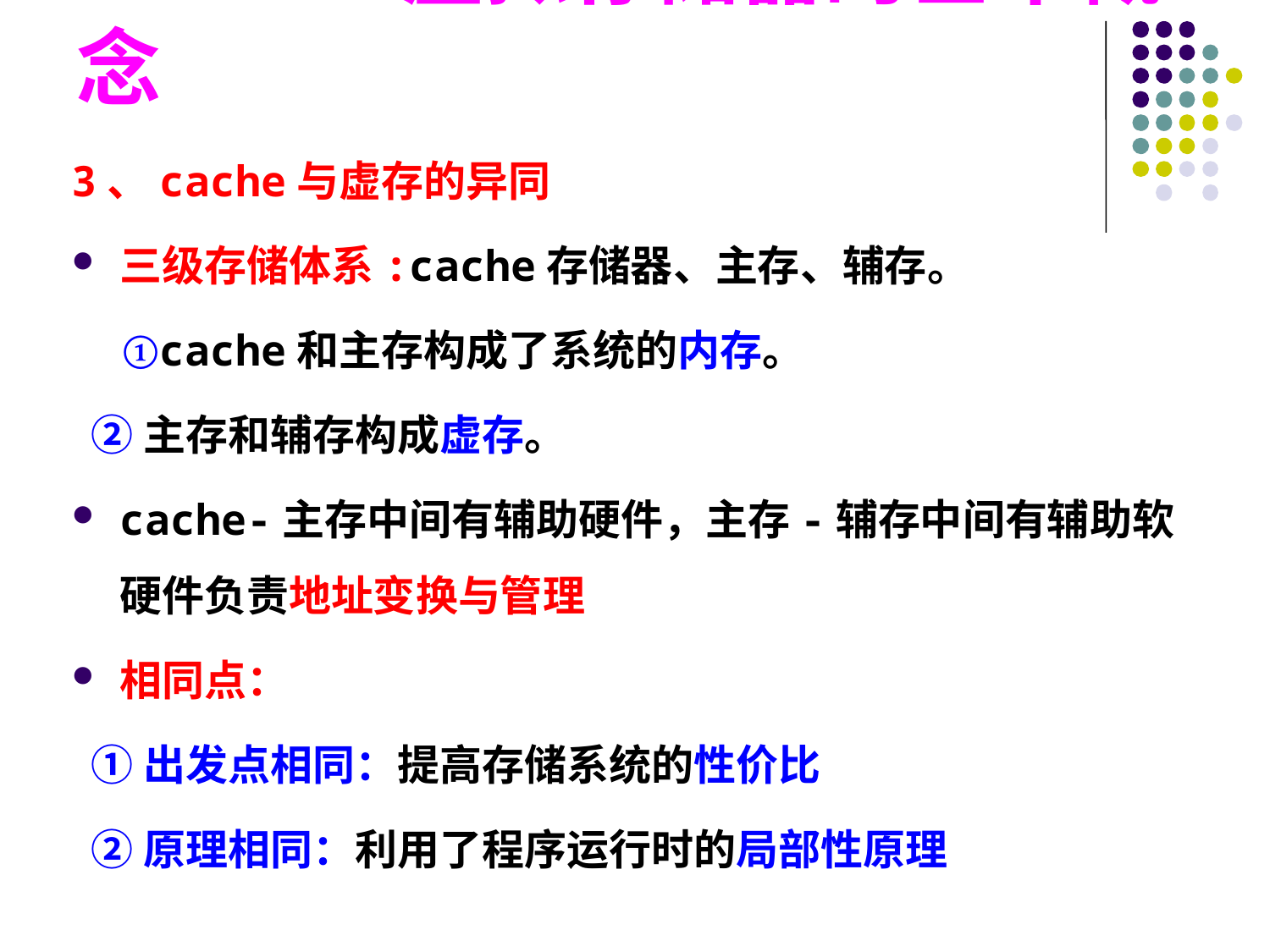

3.7.1 虚拟存储器的基本概念
3、cache与虚存的异同
三级存储体系:cache存储器、主存、辅存。
  ①cache和主存构成了系统的内存。
  ②主存和辅存构成虚存。
cache-主存中间有辅助硬件，主存-辅存中间有辅助软硬件负责地址变换与管理
相同点：
  ①出发点相同：提高存储系统的性价比
  ②原理相同：利用了程序运行时的局部性原理
# 91